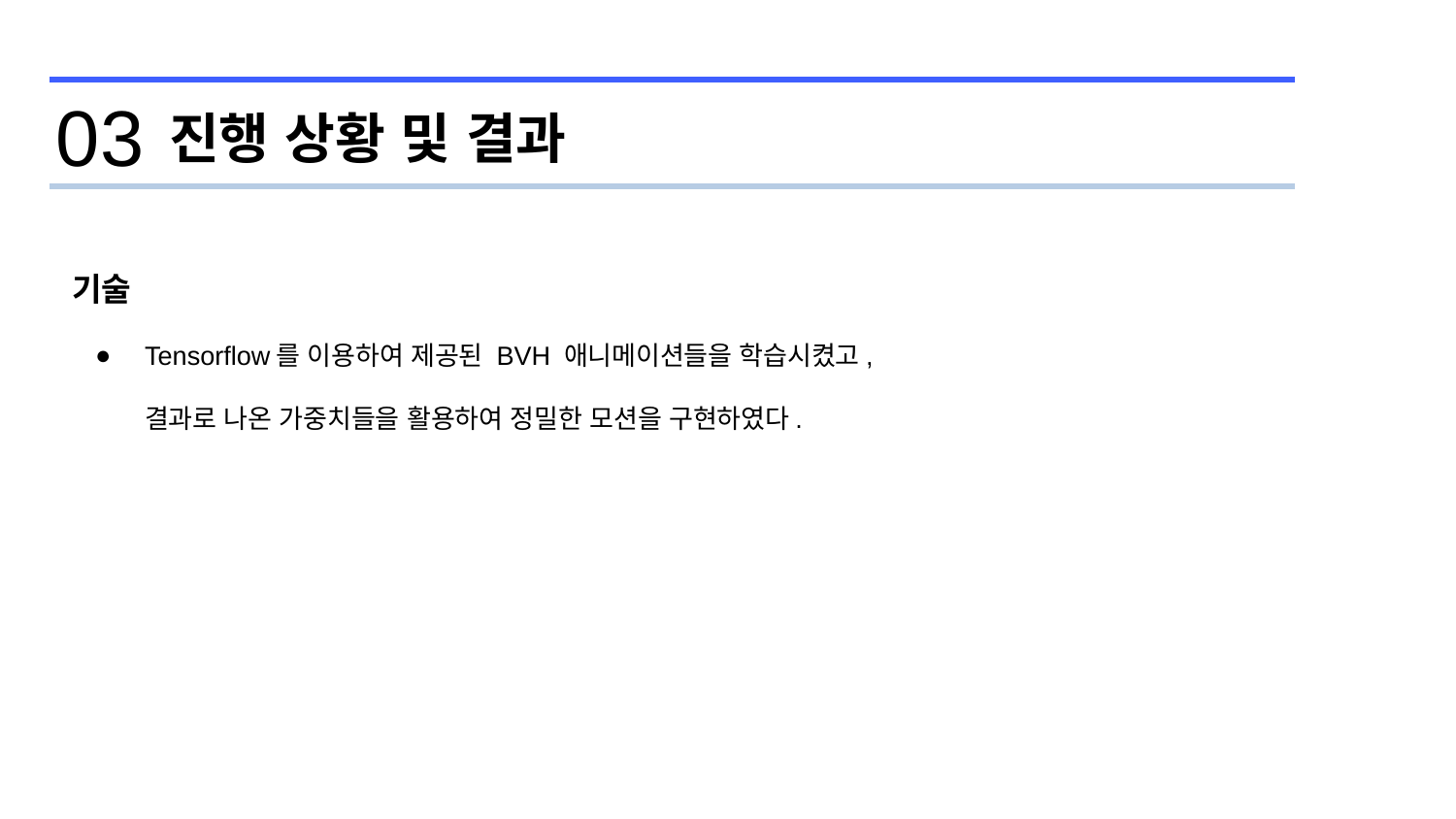

03
진행 상황 및 결과
기술
Tensorflow를 이용하여 제공된 BVH 애니메이션들을 학습시켰고,
결과로 나온 가중치들을 활용하여 정밀한 모션을 구현하였다.